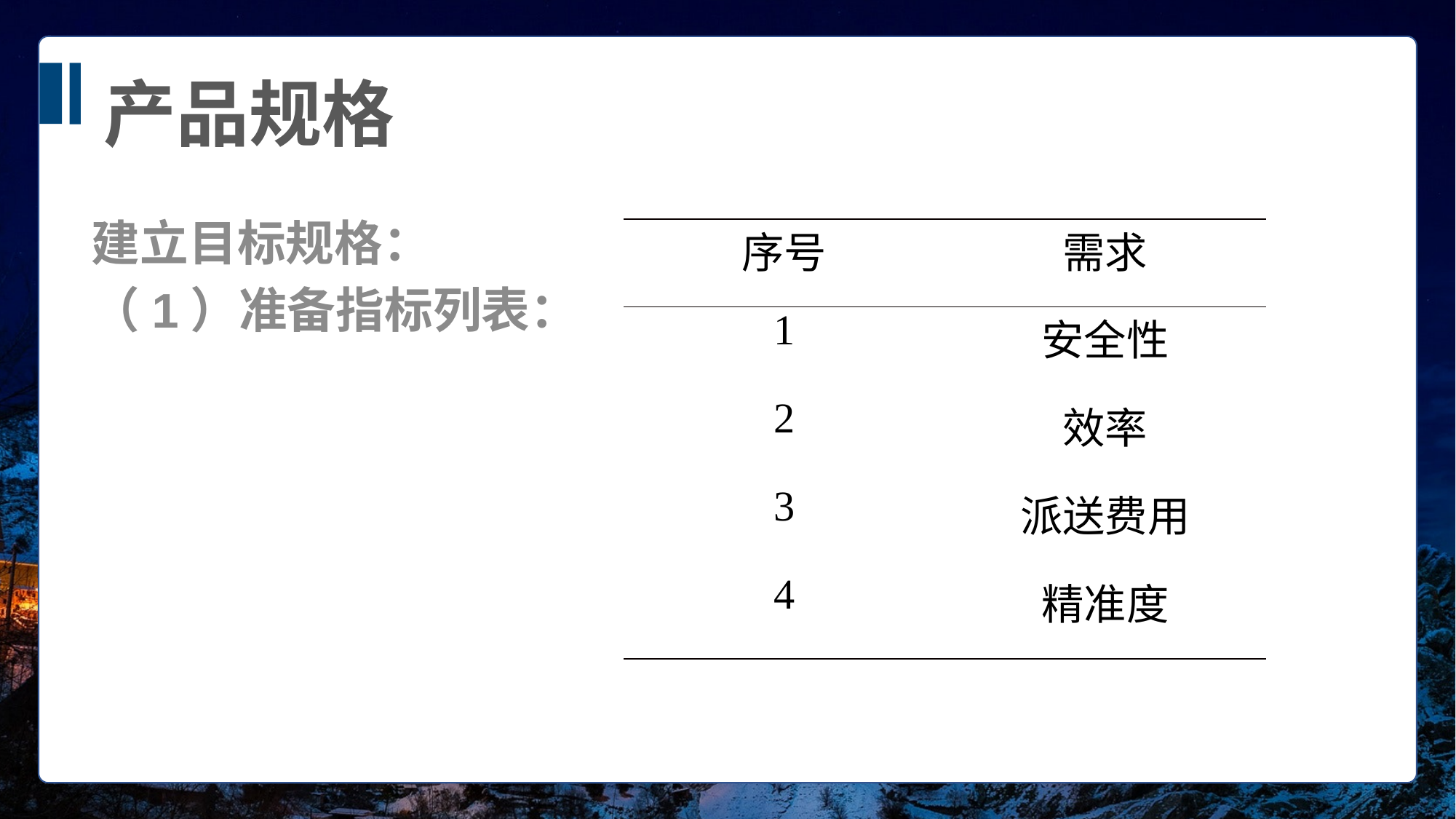

产品规格
建立目标规格：
（1）准备指标列表：

| 序号 | 需求 |
| --- | --- |
| 1 | 安全性 |
| 2 | 效率 |
| 3 | 派送费用 |
| 4 | 精准度 |